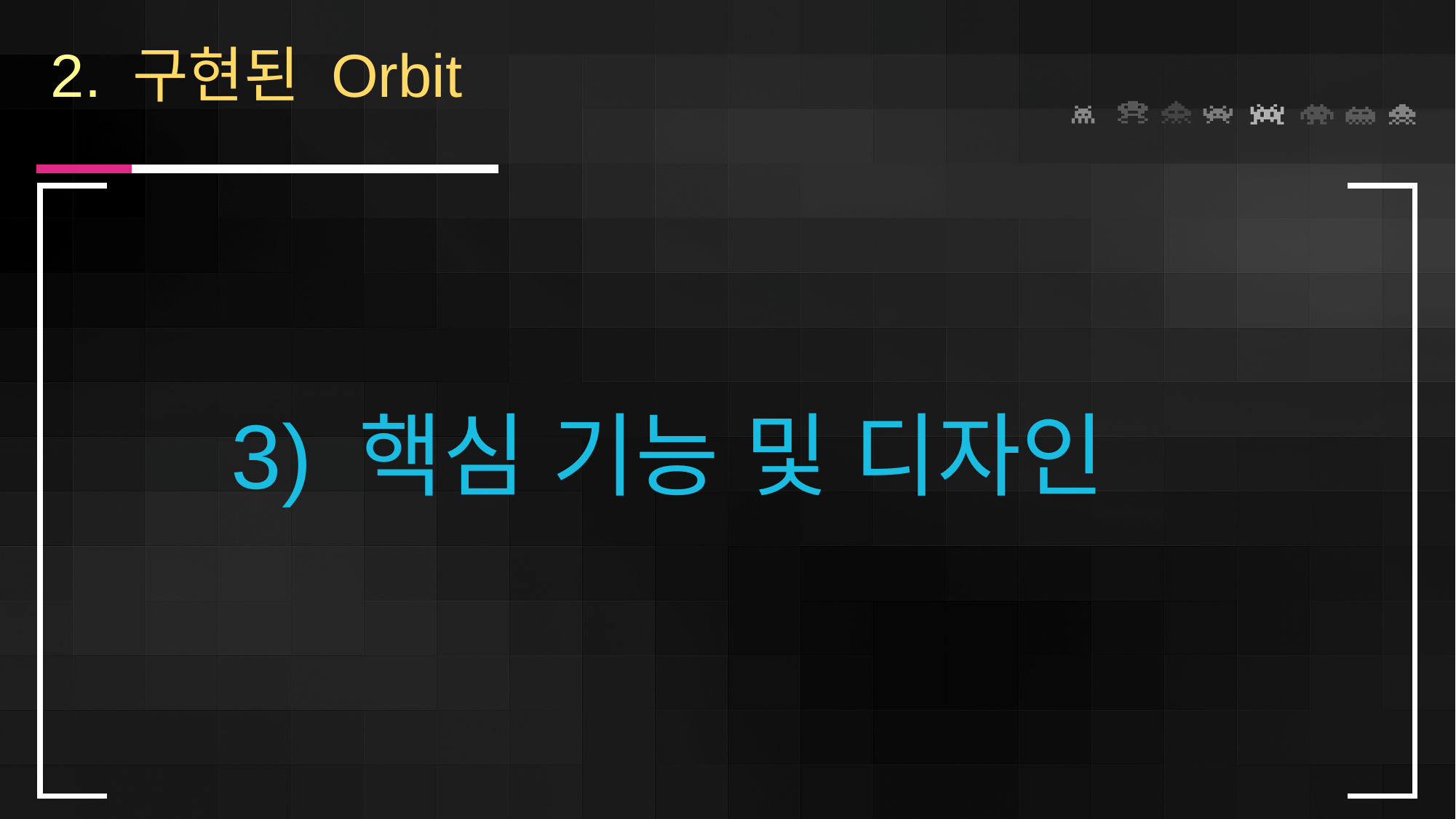

2. 구현된 Orbit

3) 핵심 기능 및 디자인